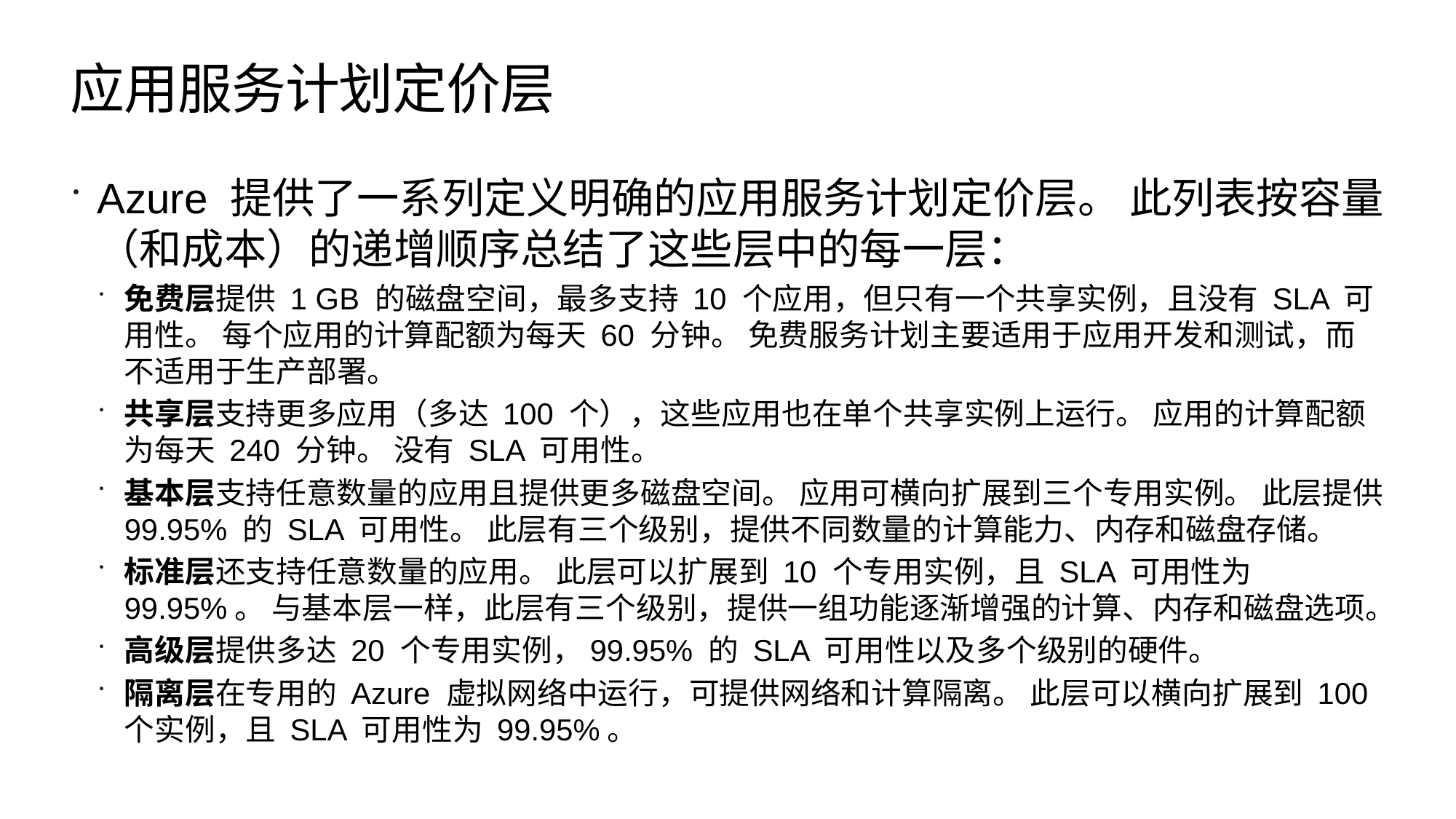

# 应用服务计划定价层
Azure 提供了一系列定义明确的应用服务计划定价层。 此列表按容量（和成本）的递增顺序总结了这些层中的每一层：
免费层提供 1 GB 的磁盘空间，最多支持 10 个应用，但只有一个共享实例，且没有 SLA 可用性。 每个应用的计算配额为每天 60 分钟。 免费服务计划主要适用于应用开发和测试，而不适用于生产部署。
共享层支持更多应用（多达 100 个），这些应用也在单个共享实例上运行。 应用的计算配额为每天 240 分钟。 没有 SLA 可用性。
基本层支持任意数量的应用且提供更多磁盘空间。 应用可横向扩展到三个专用实例。 此层提供 99.95% 的 SLA 可用性。 此层有三个级别，提供不同数量的计算能力、内存和磁盘存储。
标准层还支持任意数量的应用。 此层可以扩展到 10 个专用实例，且 SLA 可用性为 99.95%。 与基本层一样，此层有三个级别，提供一组功能逐渐增强的计算、内存和磁盘选项。
高级层提供多达 20 个专用实例，99.95% 的 SLA 可用性以及多个级别的硬件。
隔离层在专用的 Azure 虚拟网络中运行，可提供网络和计算隔离。 此层可以横向扩展到 100 个实例，且 SLA 可用性为 99.95%。